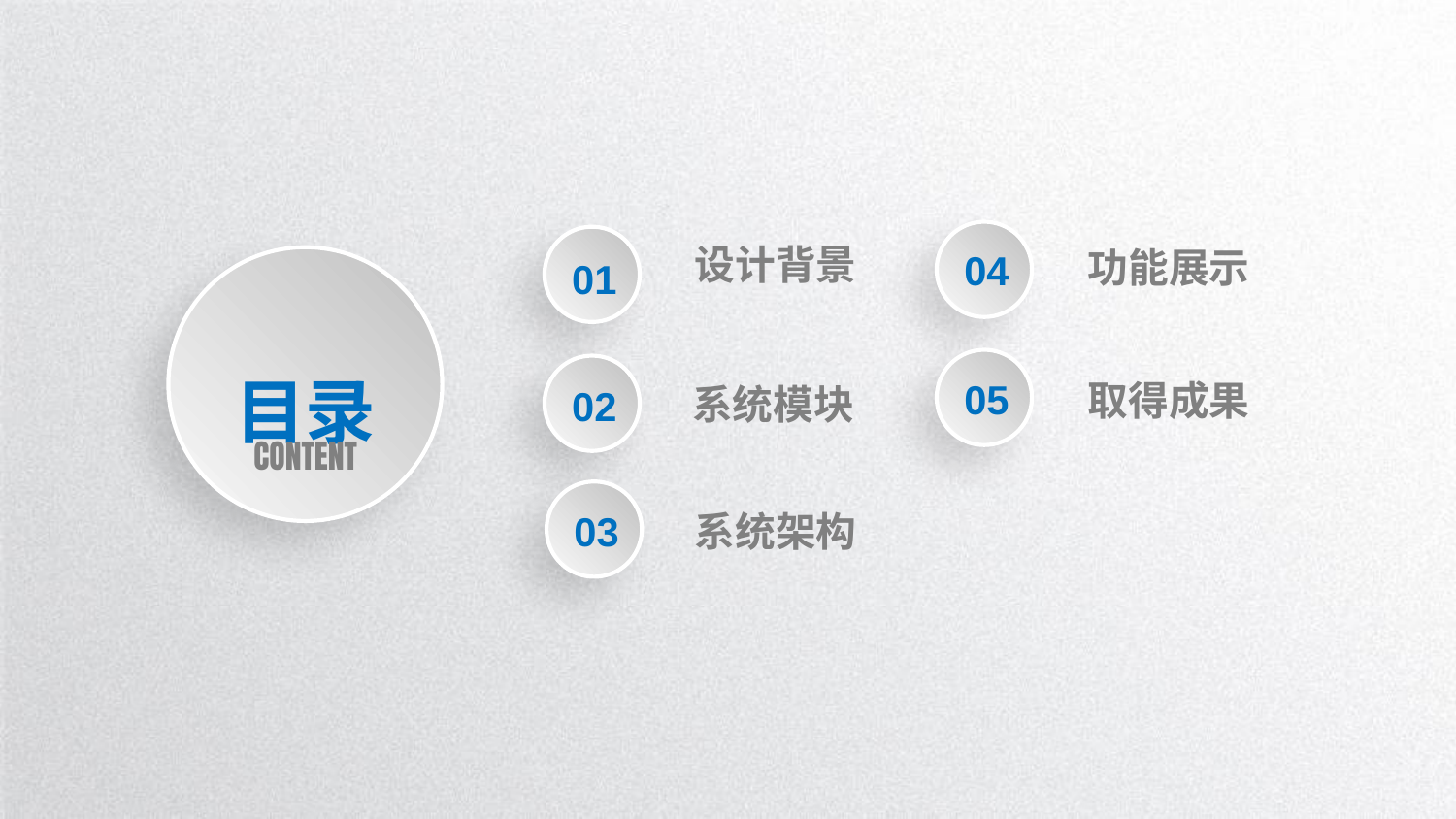

04

01
设计背景
功能展示

目录
CONTENT

05

02
取得成果
系统模块

03
系统架构